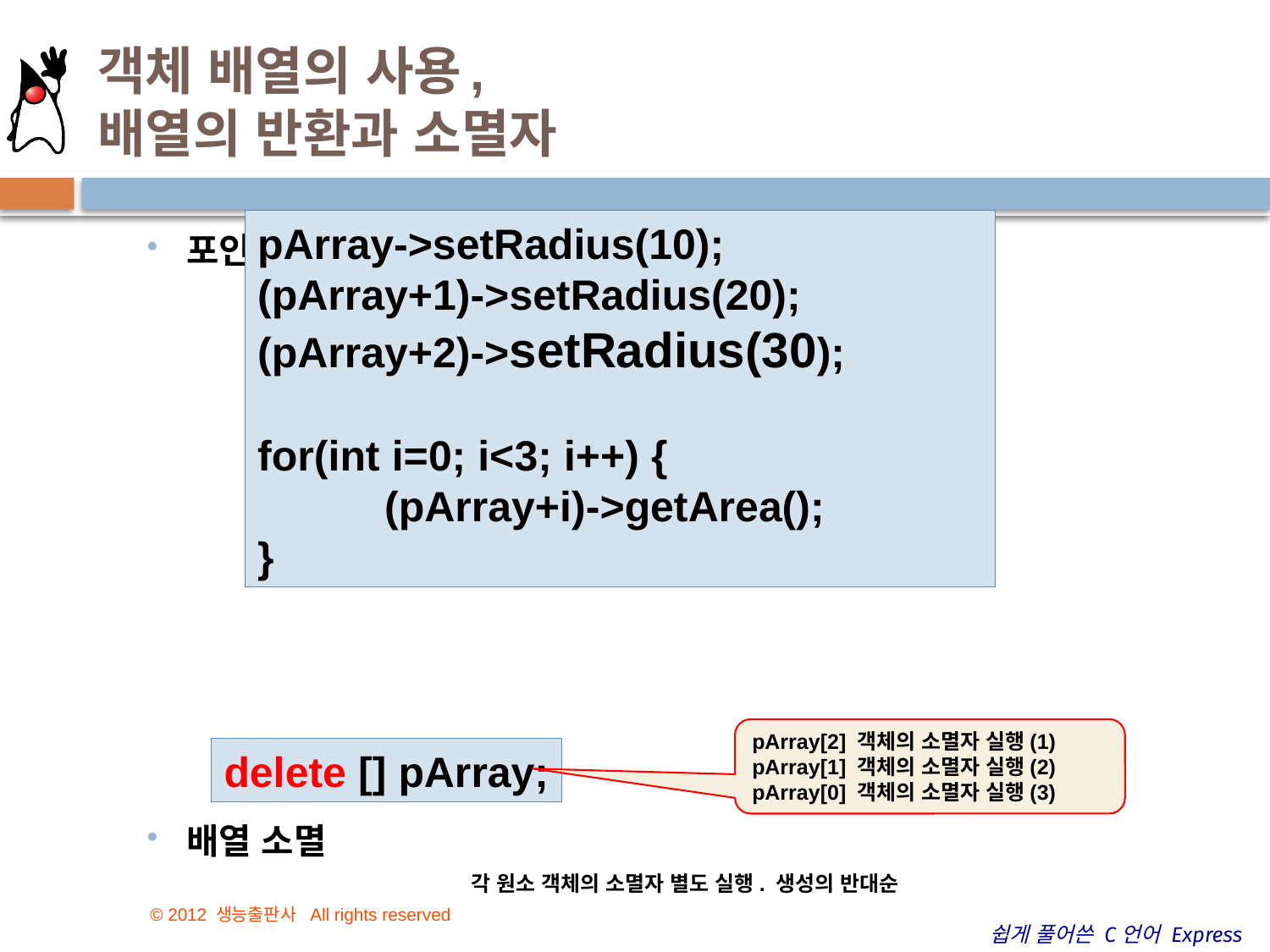

# 객체 배열의 사용, 배열의 반환과 소멸자

pArray->setRadius(10);
(pArray+1)->setRadius(20);
(pArray+2)->setRadius(30);

for(int i=0; i<3; i++) {
	(pArray+i)->getArea();
}
포인터로 배열 접근

배열 소멸
pArray[2] 객체의 소멸자 실행(1)
pArray[1] 객체의 소멸자 실행(2)
pArray[0] 객체의 소멸자 실행(3)
delete [] pArray;
각 원소 객체의 소멸자 별도 실행. 생성의 반대순